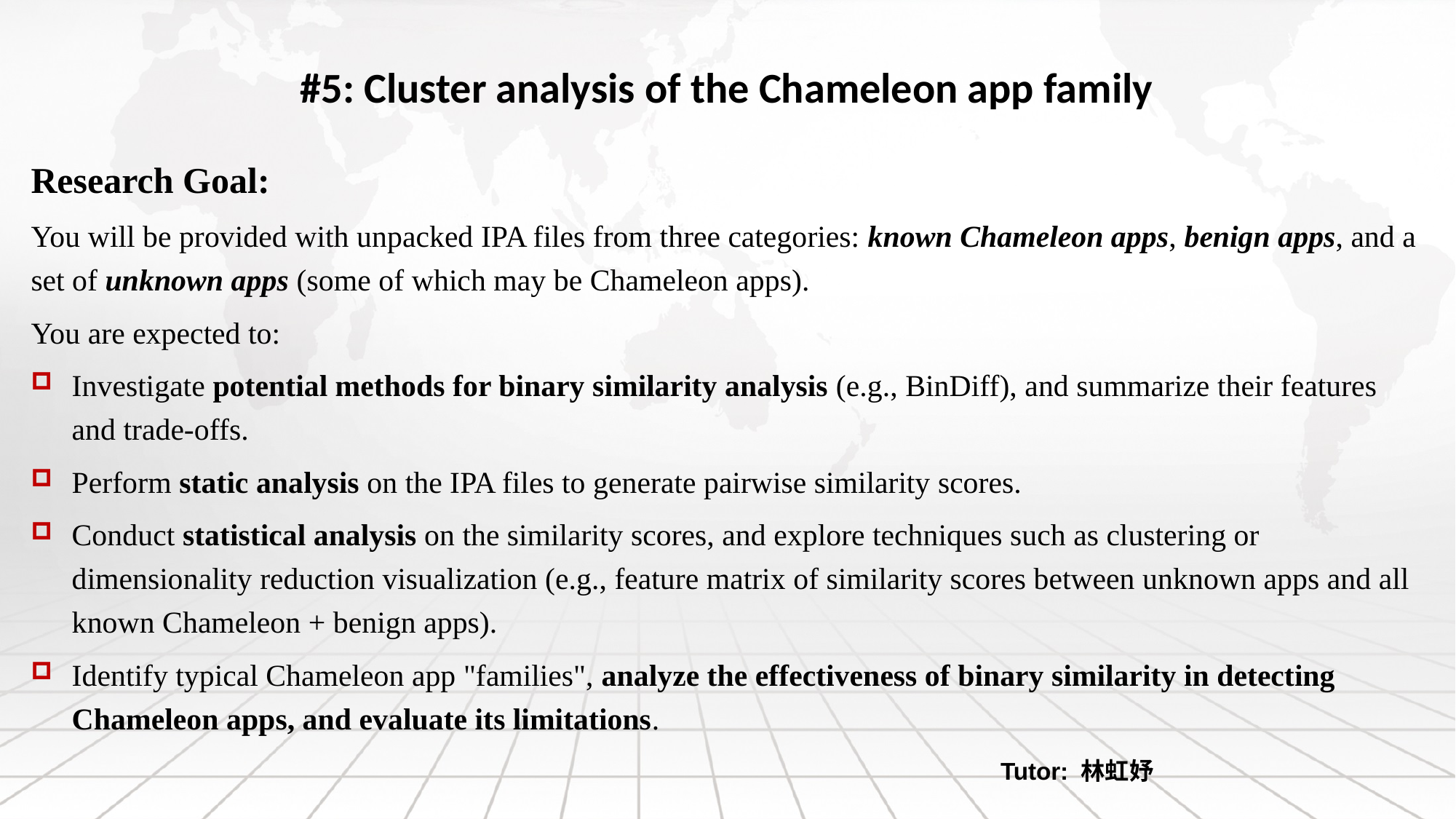

#5: Cluster analysis of the Chameleon app family
Research Goal:
You will be provided with unpacked IPA files from three categories: known Chameleon apps, benign apps, and a set of unknown apps (some of which may be Chameleon apps).
You are expected to:
Investigate potential methods for binary similarity analysis (e.g., BinDiff), and summarize their features and trade-offs.
Perform static analysis on the IPA files to generate pairwise similarity scores.
Conduct statistical analysis on the similarity scores, and explore techniques such as clustering or dimensionality reduction visualization (e.g., feature matrix of similarity scores between unknown apps and all known Chameleon + benign apps).
Identify typical Chameleon app "families", analyze the effectiveness of binary similarity in detecting Chameleon apps, and evaluate its limitations.
Tutor: 林虹妤